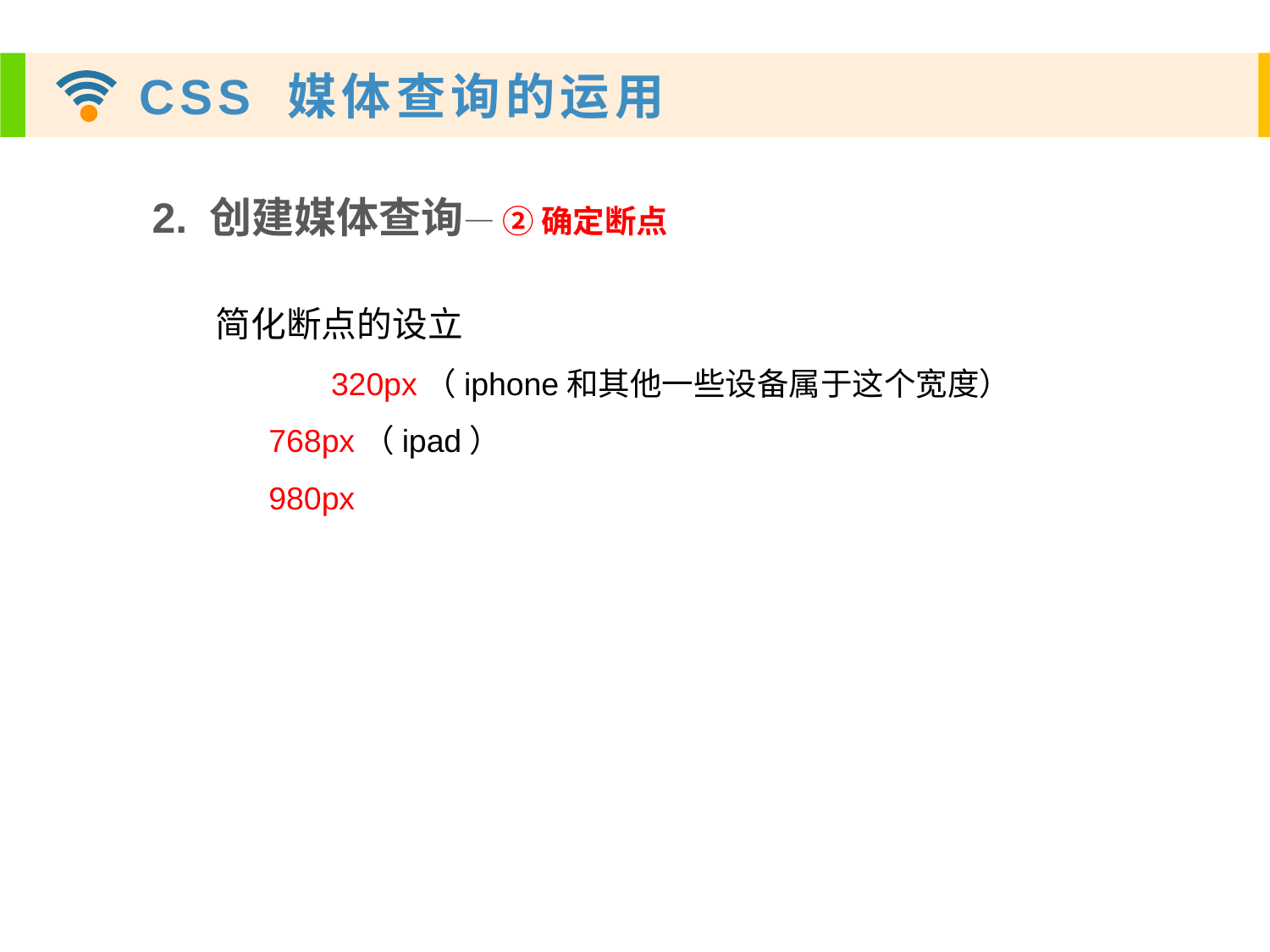

2. 创建媒体查询— ② 确定断点
简化断点的设立
             320px（iphone和其他一些设备属于这个宽度）
      768px（ipad）
      980px